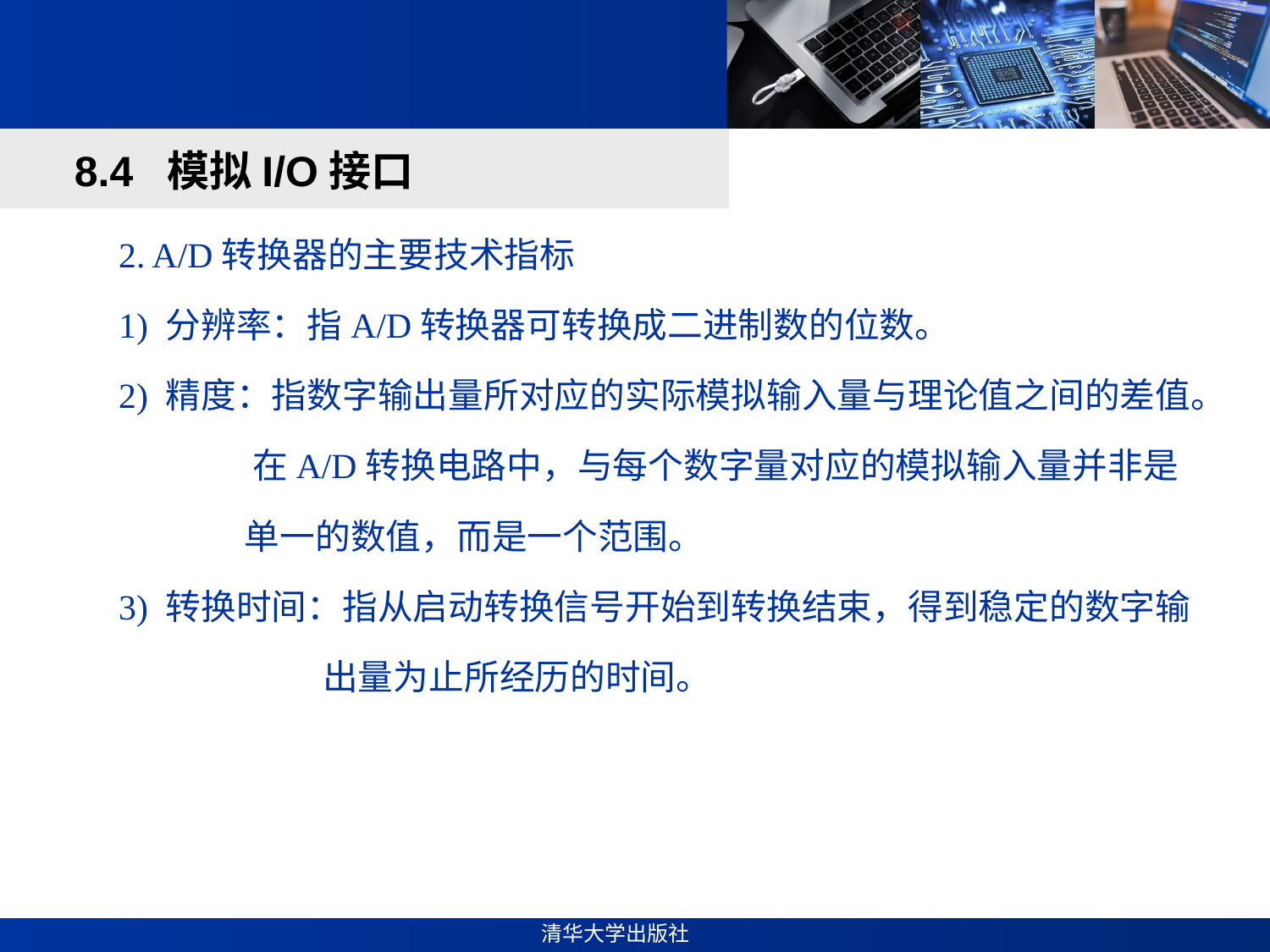

#
8.4  模拟I/O接口
2. A/D转换器的主要技术指标1) 分辨率：指A/D转换器可转换成二进制数的位数。
2) 精度：指数字输出量所对应的实际模拟输入量与理论值之间的差值。
                在A/D转换电路中，与每个数字量对应的模拟输入量并非是
               单一的数值，而是一个范围。
3) 转换时间：指从启动转换信号开始到转换结束，得到稳定的数字输
                         出量为止所经历的时间。